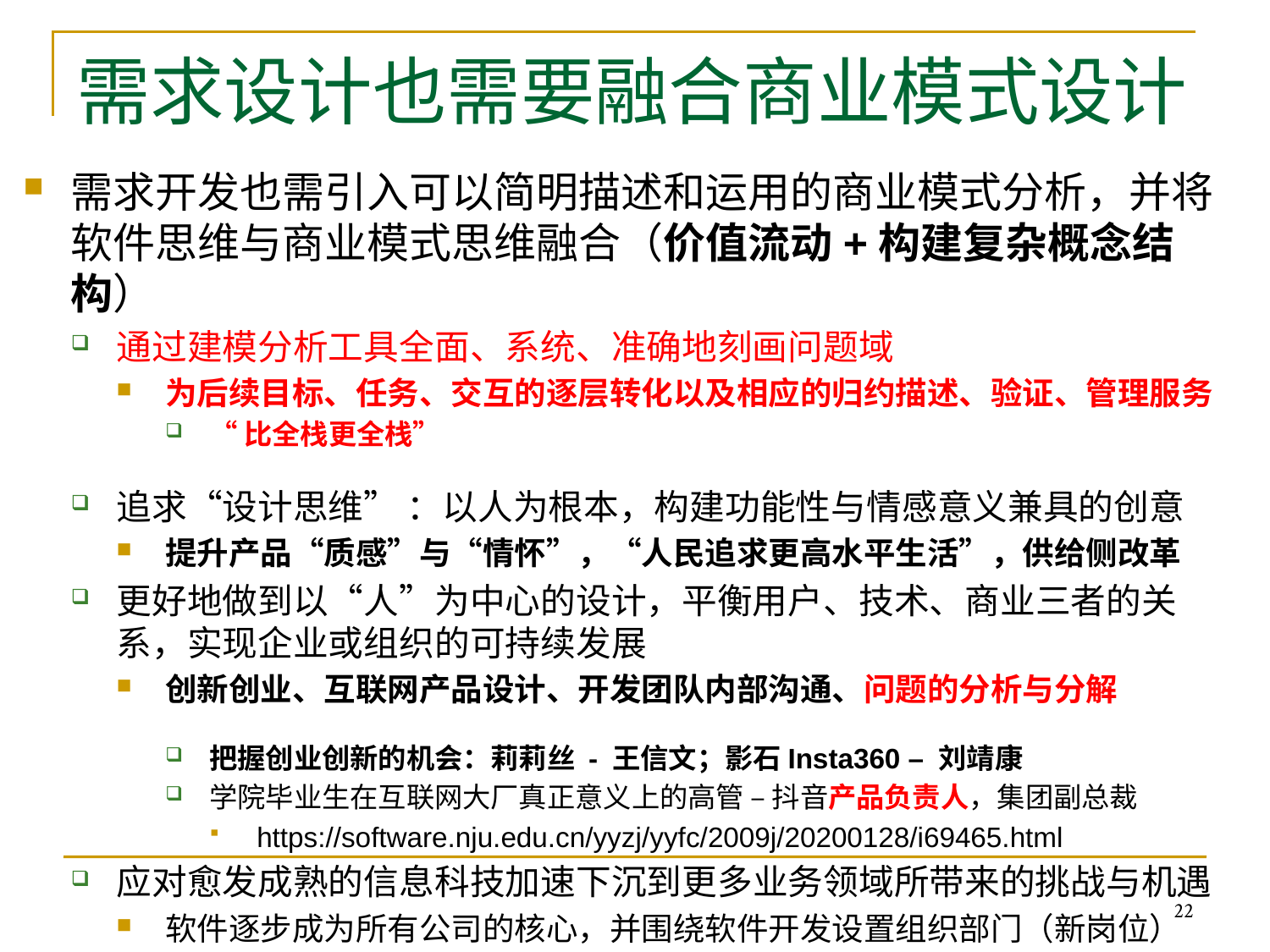

# 需求设计也需要融合商业模式设计

需求开发也需引入可以简明描述和运用的商业模式分析，并将软件思维与商业模式思维融合（价值流动+构建复杂概念结构）
通过建模分析工具全面、系统、准确地刻画问题域
为后续目标、任务、交互的逐层转化以及相应的归约描述、验证、管理服务
“比全栈更全栈”

追求“设计思维” ：以人为根本，构建功能性与情感意义兼具的创意
提升产品“质感”与“情怀”，“人民追求更高水平生活”，供给侧改革
更好地做到以“人”为中心的设计，平衡用户、技术、商业三者的关系，实现企业或组织的可持续发展
创新创业、互联网产品设计、开发团队内部沟通、问题的分析与分解

把握创业创新的机会：莉莉丝 - 王信文；影石Insta360 – 刘靖康
学院毕业生在互联网大厂真正意义上的高管 – 抖音产品负责人，集团副总裁
https://software.nju.edu.cn/yyzj/yyfc/2009j/20200128/i69465.html
应对愈发成熟的信息科技加速下沉到更多业务领域所带来的挑战与机遇
软件逐步成为所有公司的核心，并围绕软件开发设置组织部门（新岗位）
总部在南京的百亿美元市值IT公司：运满满与货车帮 – 货车版滴滴
工业互联网、产业互联网“闷声发大财”
22